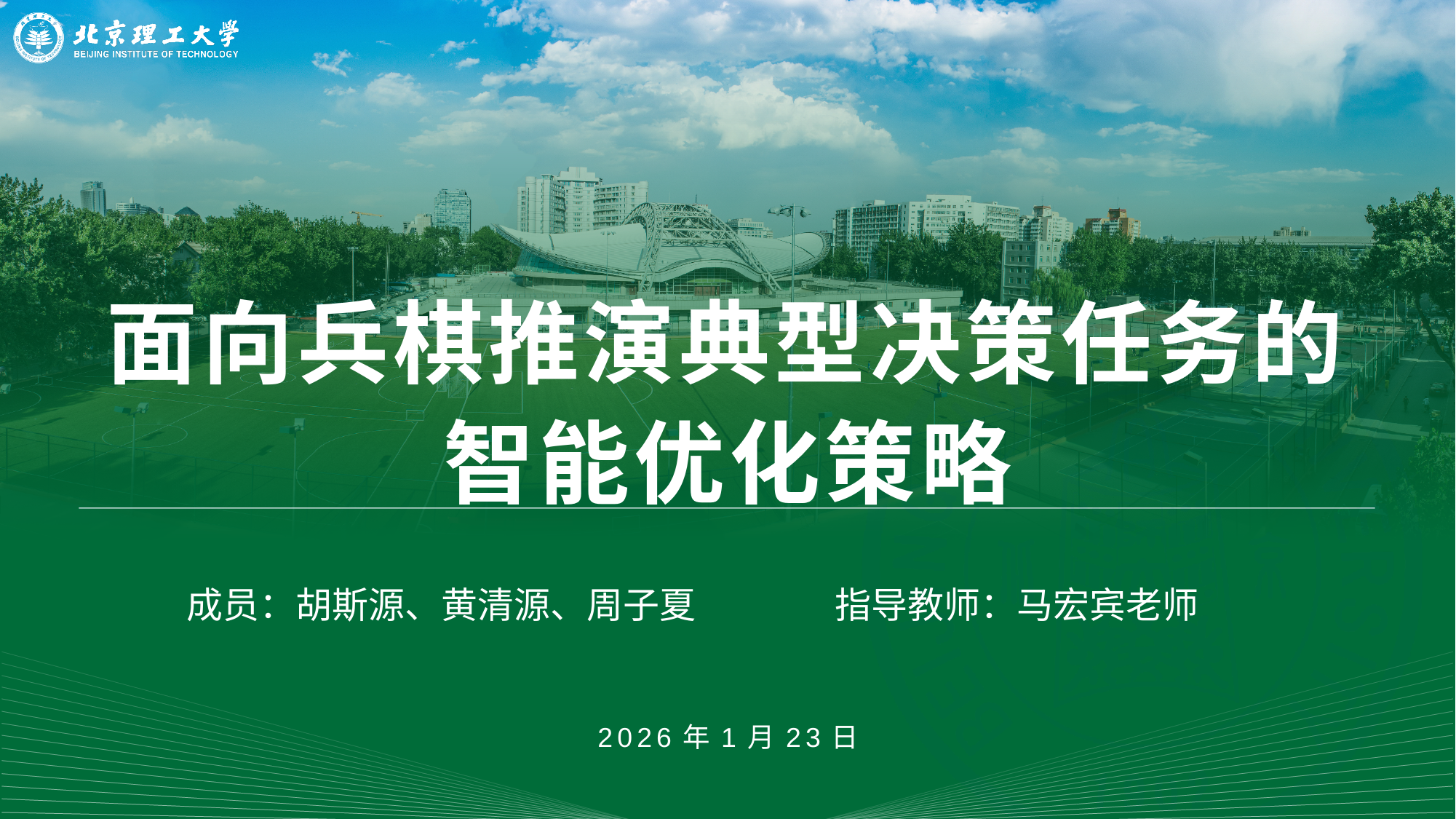

面向兵棋推演典型决策任务的智能优化策略
成员：胡斯源、黄清源、周子夏                 指导教师：马宏宾老师
2026年1月23日